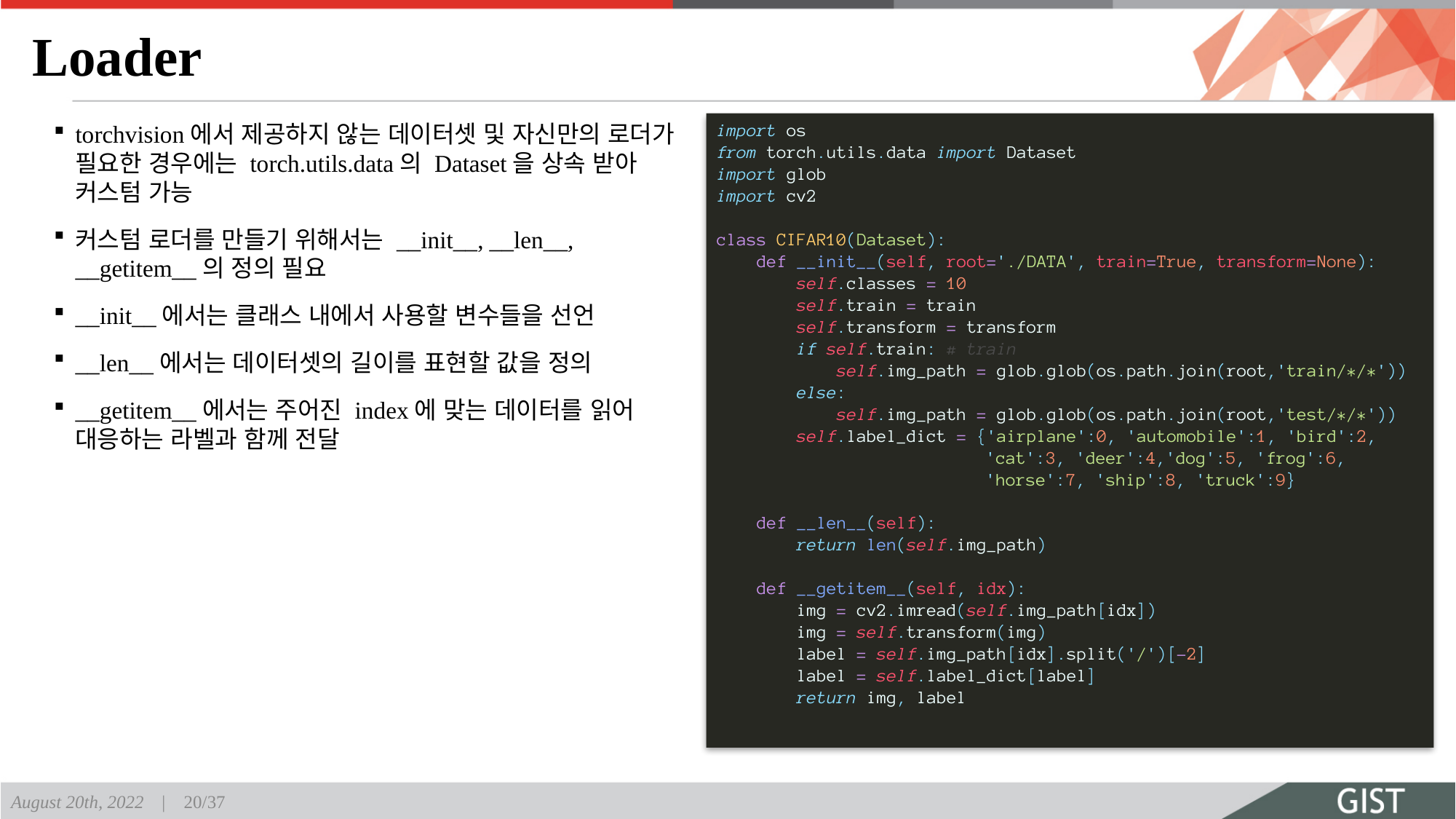

# Loader
import os
from torch.utils.data import Dataset
import glob
import cv2
class CIFAR10(Dataset):
    def __init__(self, root='./DATA', train=True, transform=None):
        self.classes = 10
        self.train = train
        self.transform = transform
        if self.train: # train
            self.img_path = glob.glob(os.path.join(root,'train/*/*'))
        else:
            self.img_path = glob.glob(os.path.join(root,'test/*/*'))
        self.label_dict = {'airplane':0, 'automobile':1, 'bird':2,      	                'cat':3, 'deer':4,'dog':5, 'frog':6,
	                'horse':7, 'ship':8, 'truck':9}
    def __len__(self):
        return len(self.img_path)
    def __getitem__(self, idx):
        img = cv2.imread(self.img_path[idx])
        img = self.transform(img)
        label = self.img_path[idx].split('/')[-2]
        label = self.label_dict[label]
        return img, label
torchvision에서 제공하지 않는 데이터셋 및 자신만의 로더가 필요한 경우에는 torch.utils.data의 Dataset을 상속 받아 커스텀 가능
커스텀 로더를 만들기 위해서는 __init__, __len__, __getitem__의 정의 필요
__init__에서는 클래스 내에서 사용할 변수들을 선언
__len__에서는 데이터셋의 길이를 표현할 값을 정의
__getitem__에서는 주어진 index에 맞는 데이터를 읽어 대응하는 라벨과 함께 전달

August 20th, 2022    |    20/37